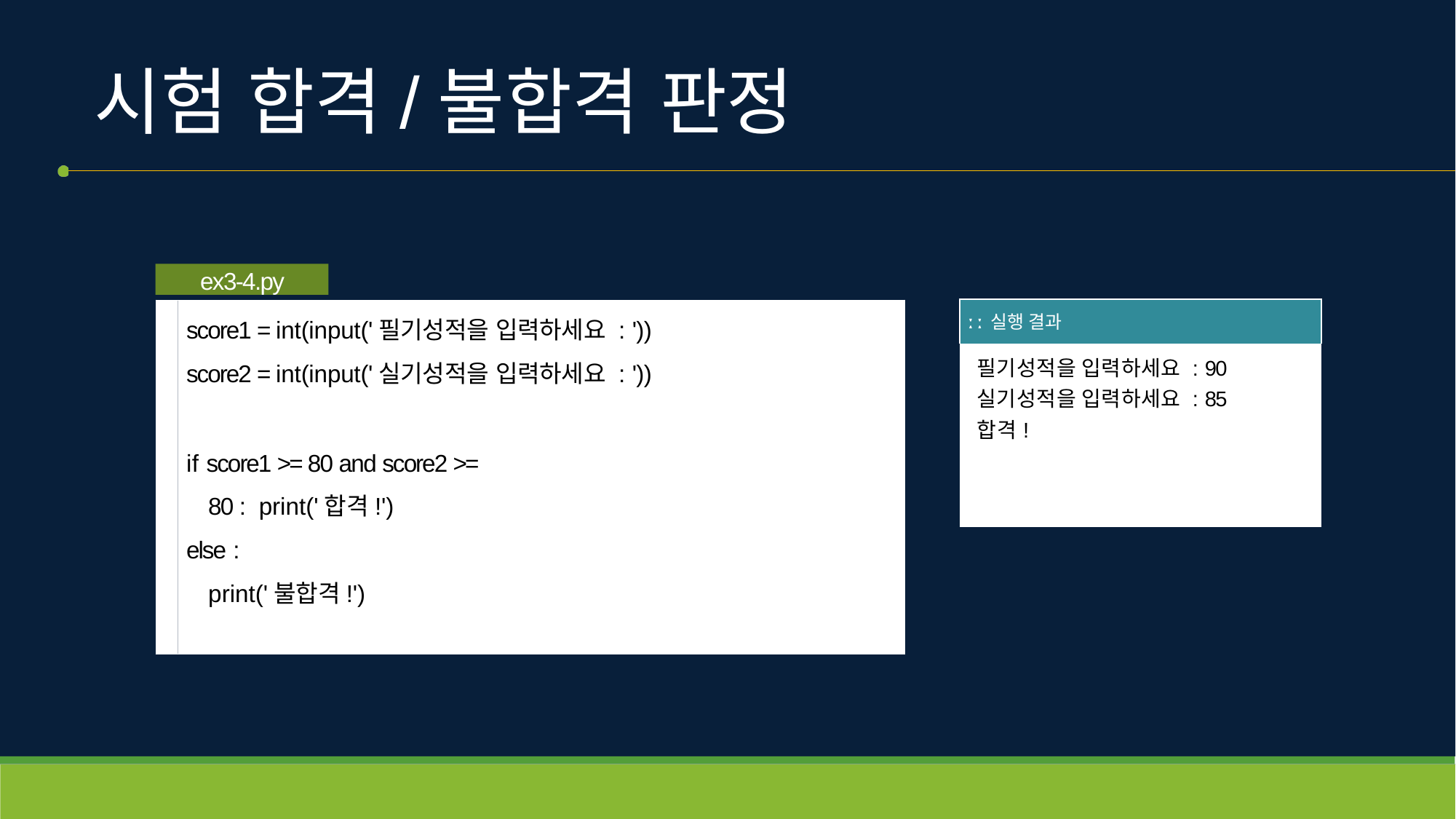

# 시험 합격/불합격 판정

ex3-4.py
score1 = int(input('필기성적을 입력하세요 : '))  score2 = int(input('실기성적을 입력하세요 : '))

if score1 >= 80 and score2 >= 80 :  print('합격!')
else :
print('불합격!')
| ː ː 실행 결과 |
| --- |
| 필기성적을 입력하세요 : 90 실기성적을 입력하세요 : 85 합격! |